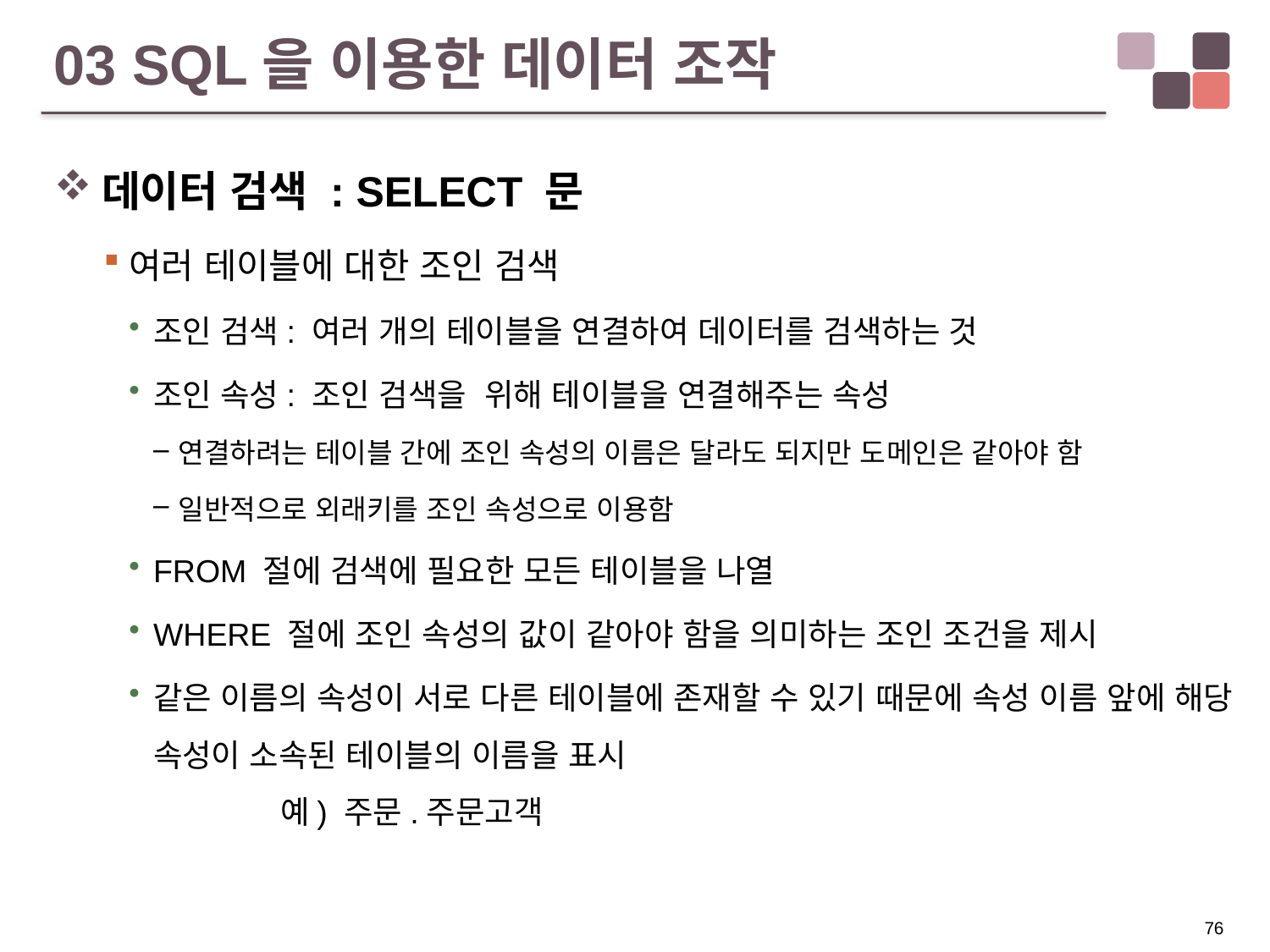

# 03 SQL을 이용한 데이터 조작
데이터 검색 : SELECT 문
여러 테이블에 대한 조인 검색
조인 검색: 여러 개의 테이블을 연결하여 데이터를 검색하는 것
조인 속성: 조인 검색을  위해 테이블을 연결해주는 속성
연결하려는 테이블 간에 조인 속성의 이름은 달라도 되지만 도메인은 같아야 함
일반적으로 외래키를 조인 속성으로 이용함
FROM 절에 검색에 필요한 모든 테이블을 나열
WHERE 절에 조인 속성의 값이 같아야 함을 의미하는 조인 조건을 제시
같은 이름의 속성이 서로 다른 테이블에 존재할 수 있기 때문에 속성 이름 앞에 해당 속성이 소속된 테이블의 이름을 표시
	예) 주문.주문고객